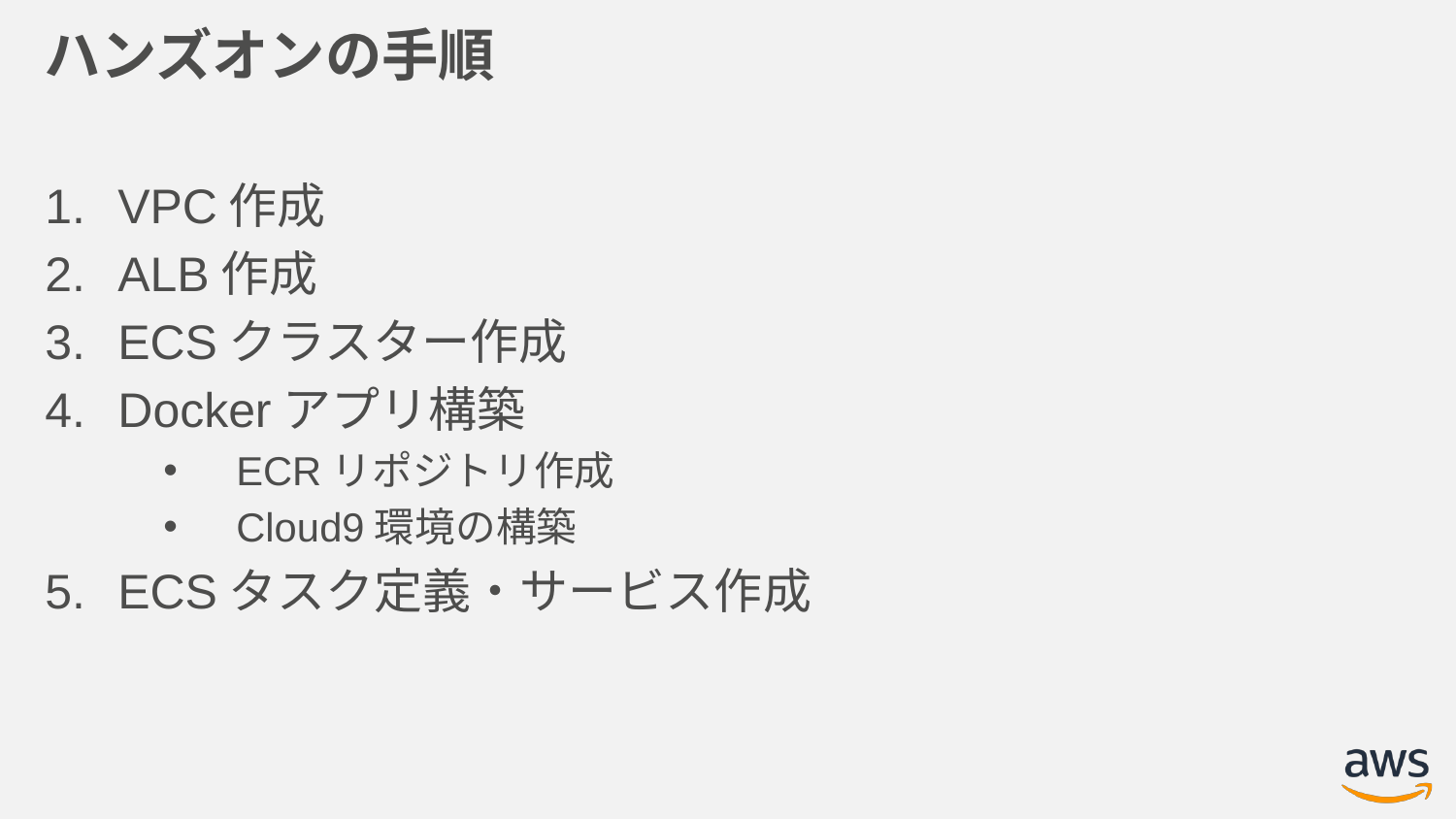

# ハンズオンの手順
VPC作成
ALB作成
ECSクラスター作成
Dockerアプリ構築
ECRリポジトリ作成
Cloud9環境の構築
ECSタスク定義・サービス作成